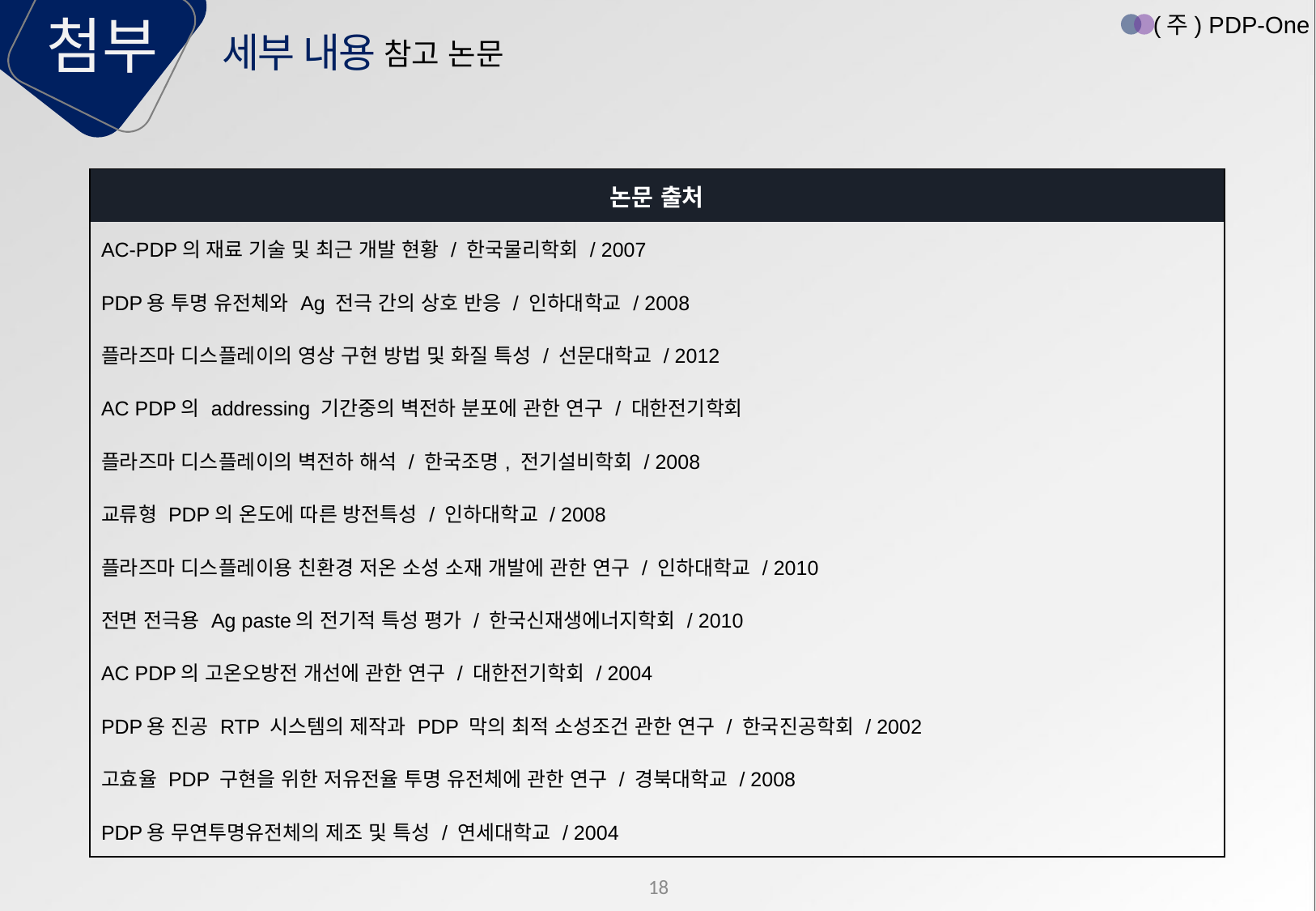

첨부
(주) PDP-One

세부 내용
참고 논문

| 논문 출처 |
| --- |
| AC-PDP의 재료 기술 및 최근 개발 현황 / 한국물리학회 / 2007 |
| PDP용 투명 유전체와 Ag 전극 간의 상호 반응 / 인하대학교 / 2008 |
| 플라즈마 디스플레이의 영상 구현 방법 및 화질 특성 / 선문대학교 / 2012 |
| AC PDP의 addressing 기간중의 벽전하 분포에 관한 연구 / 대한전기학회 |
| 플라즈마 디스플레이의 벽전하 해석 / 한국조명, 전기설비학회 / 2008 |
| 교류형 PDP의 온도에 따른 방전특성 / 인하대학교 / 2008 |
| 플라즈마 디스플레이용 친환경 저온 소성 소재 개발에 관한 연구 / 인하대학교 / 2010 |
| 전면 전극용 Ag paste의 전기적 특성 평가 / 한국신재생에너지학회 / 2010 |
| AC PDP의 고온오방전 개선에 관한 연구 / 대한전기학회 / 2004 |
| PDP용 진공 RTP 시스템의 제작과 PDP 막의 최적 소성조건 관한 연구 / 한국진공학회 / 2002 |
| 고효율 PDP 구현을 위한 저유전율 투명 유전체에 관한 연구 / 경북대학교 / 2008 |
| PDP용 무연투명유전체의 제조 및 특성 / 연세대학교 / 2004 |
18